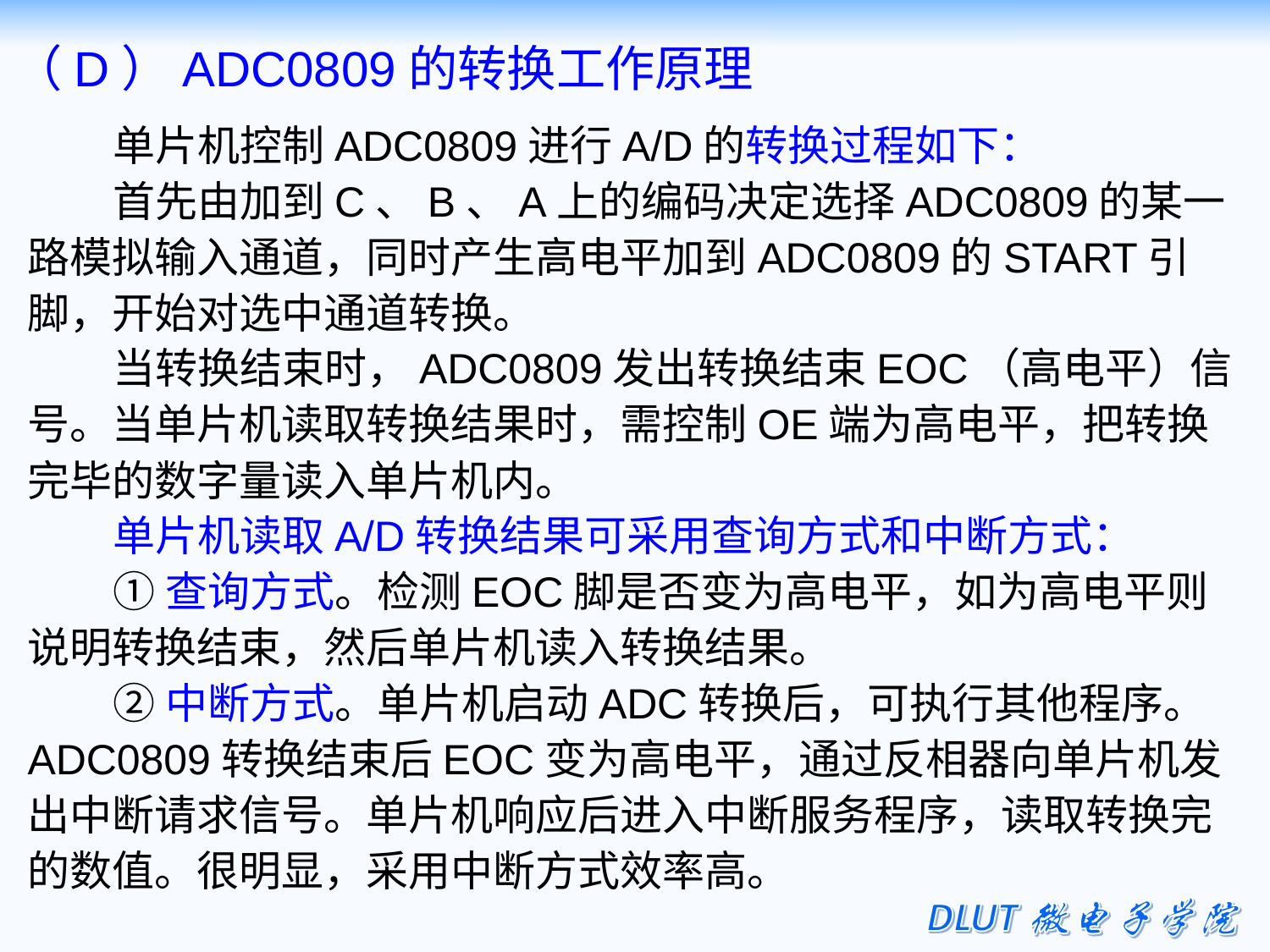

（D）ADC0809的转换工作原理
单片机控制ADC0809进行A/D的转换过程如下：
首先由加到C、B、A上的编码决定选择ADC0809的某一路模拟输入通道，同时产生高电平加到ADC0809的START引脚，开始对选中通道转换。
当转换结束时，ADC0809发出转换结束EOC（高电平）信号。当单片机读取转换结果时，需控制OE端为高电平，把转换完毕的数字量读入单片机内。
单片机读取A/D转换结果可采用查询方式和中断方式：
①查询方式。检测EOC脚是否变为高电平，如为高电平则说明转换结束，然后单片机读入转换结果。
②中断方式。单片机启动ADC转换后，可执行其他程序。ADC0809转换结束后EOC变为高电平，通过反相器向单片机发出中断请求信号。单片机响应后进入中断服务程序，读取转换完的数值。很明显，采用中断方式效率高。